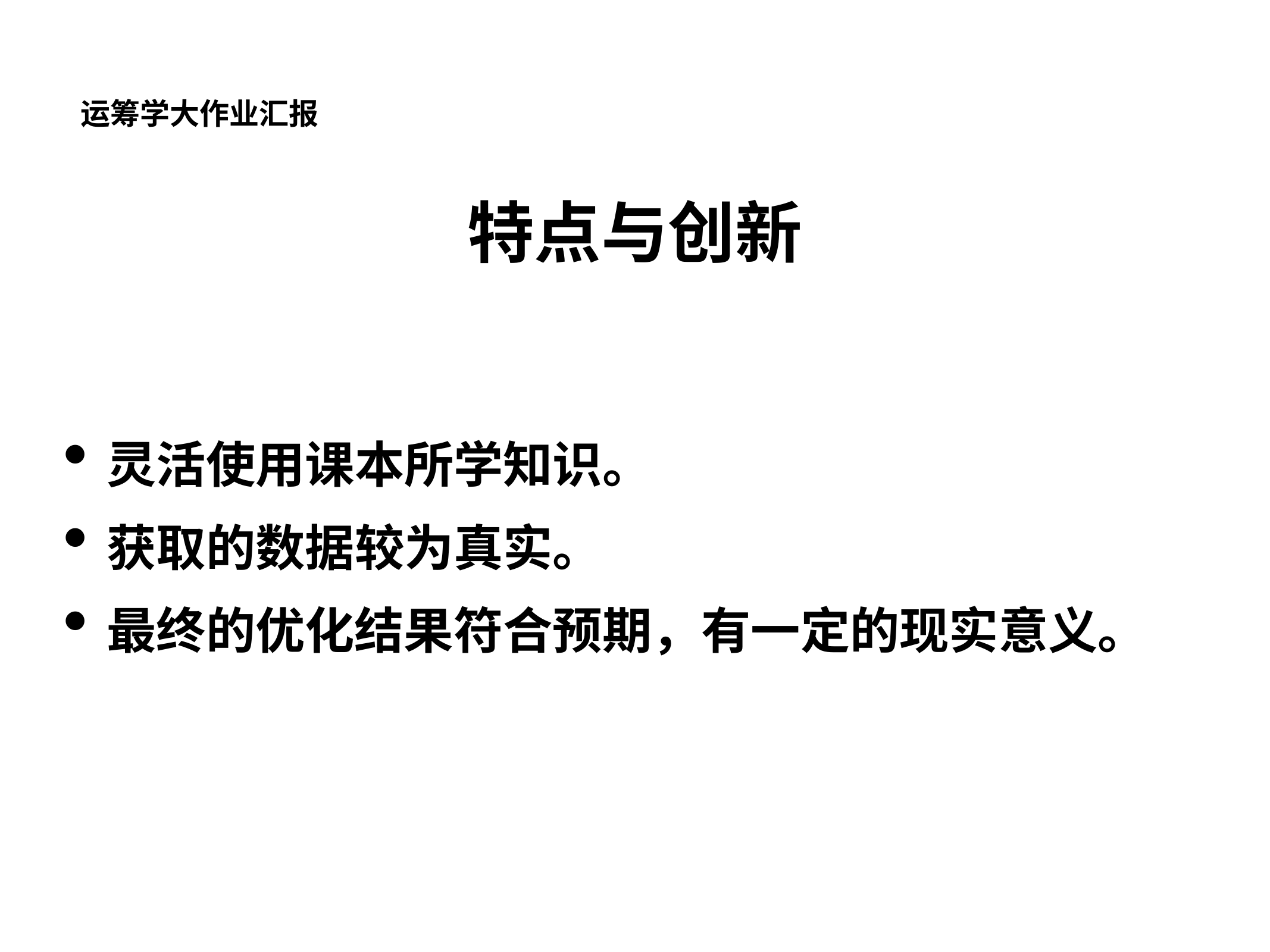

运筹学大作业汇报
特点与创新
灵活使用课本所学知识。
获取的数据较为真实。
最终的优化结果符合预期，有一定的现实意义。